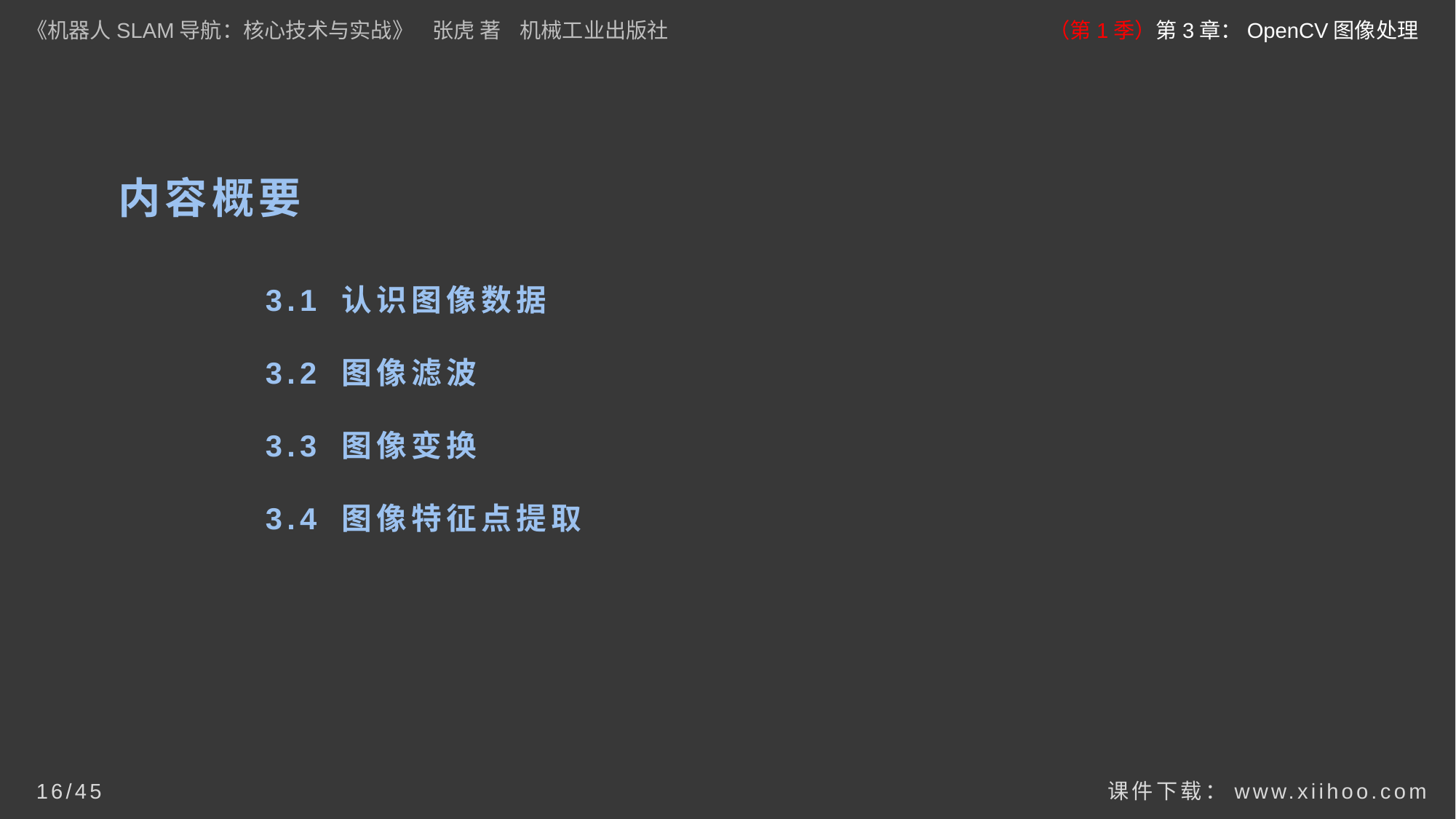

《机器人SLAM导航：核心技术与实战》    张虎 著    机械工业出版社
（第1季）第3章：OpenCV图像处理
# 内容概要
3.1 认识图像数据
3.2 图像滤波
3.3 图像变换
3.4 图像特征点提取
课件下载：www.xiihoo.com
16/45